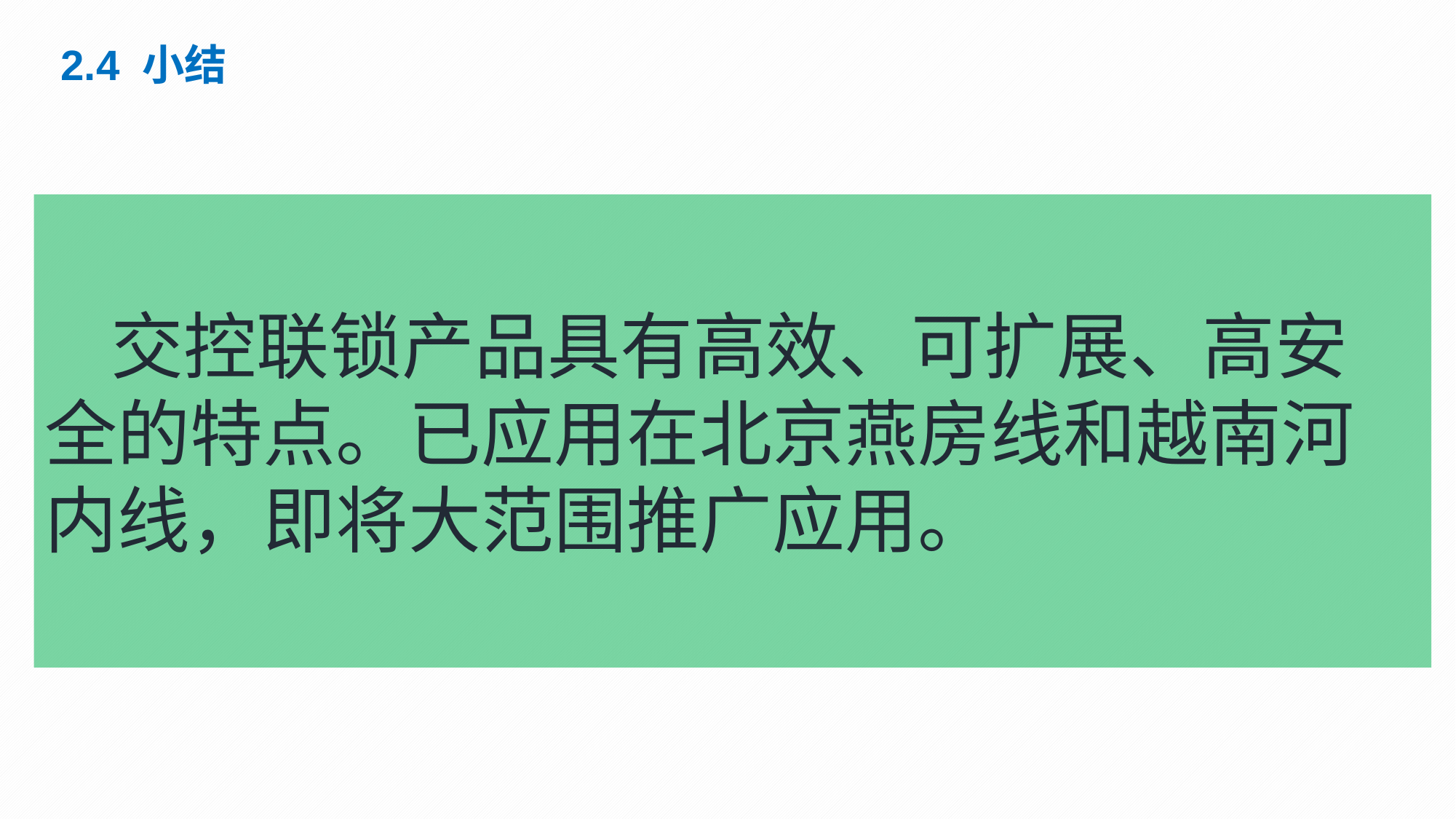

2.4 小结
   交控联锁产品具有高效、可扩展、高安全的特点。已应用在北京燕房线和越南河内线，即将大范围推广应用。